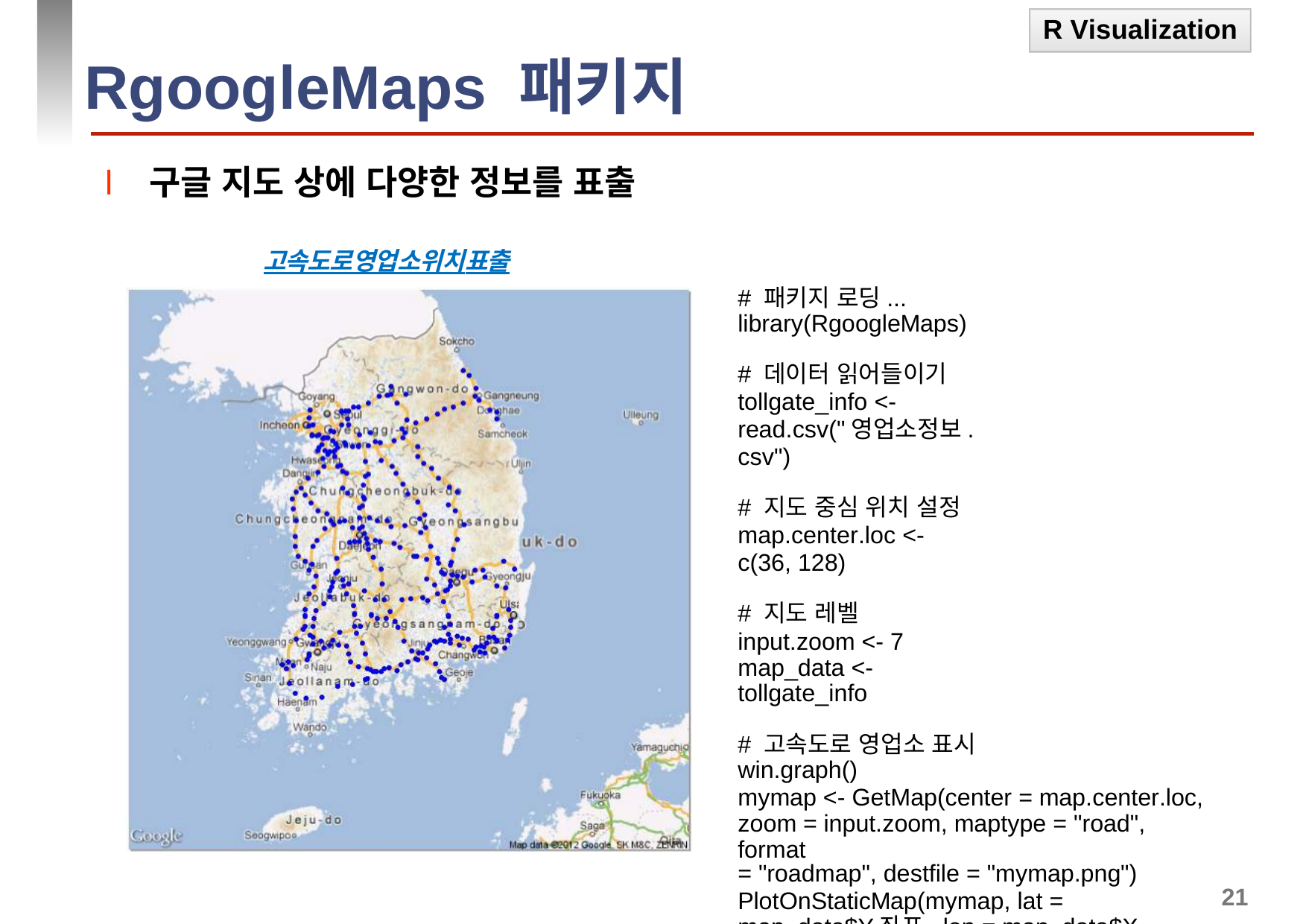

R Visualization
# RgoogleMaps 패키지
l 구글 지도 상에 다양한 정보를 표출

고속도로영업소위치표출
# 패키지 로딩... library(RgoogleMaps)

# 데이터 읽어들이기
tollgate_info <- read.csv("영업소정보.csv")

# 지도 중심 위치 설정
map.center.loc <- c(36, 128)

# 지도 레벨
input.zoom <- 7 map_data <- tollgate_info

# 고속도로 영업소 표시
win.graph()
mymap <- GetMap(center = map.center.loc, zoom = input.zoom, maptype = "road", format
= "roadmap", destfile = "mymap.png")
PlotOnStaticMap(mymap, lat = map_data$Y좌표, lon = map_data$X좌표, destfile = "mymap.point.png", cex = 1, pch
=20, col="blue“)
출처:베가스 R소개자료,김준기

21